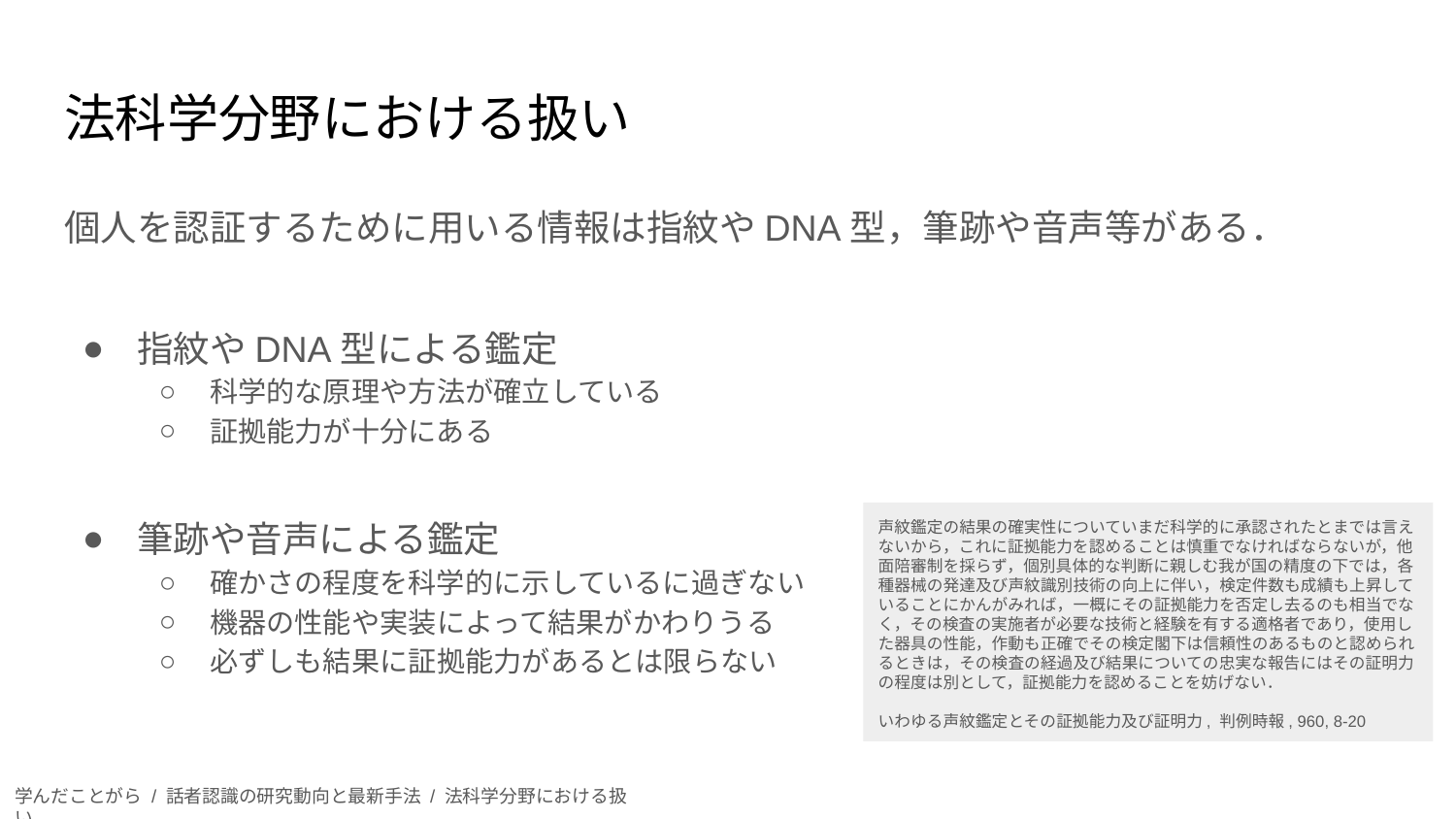

# 法科学分野における扱い
個人を認証するために用いる情報は指紋やDNA型，筆跡や音声等がある．

指紋やDNA型による鑑定
科学的な原理や方法が確立している
証拠能力が十分にある

筆跡や音声による鑑定
確かさの程度を科学的に示しているに過ぎない
機器の性能や実装によって結果がかわりうる
必ずしも結果に証拠能力があるとは限らない

声紋鑑定の結果の確実性についていまだ科学的に承認されたとまでは言えないから，これに証拠能力を認めることは慎重でなければならないが，他面陪審制を採らず，個別具体的な判断に親しむ我が国の精度の下では，各種器械の発達及び声紋識別技術の向上に伴い，検定件数も成績も上昇していることにかんがみれば，一概にその証拠能力を否定し去るのも相当でなく，その検査の実施者が必要な技術と経験を有する適格者であり，使用した器具の性能，作動も正確でその検定閣下は信頼性のあるものと認められるときは，その検査の経過及び結果についての忠実な報告にはその証明力の程度は別として，証拠能力を認めることを妨げない．

いわゆる声紋鑑定とその証拠能力及び証明力, 判例時報, 960, 8-20
学んだことがら / 話者認識の研究動向と最新手法 / 法科学分野における扱い